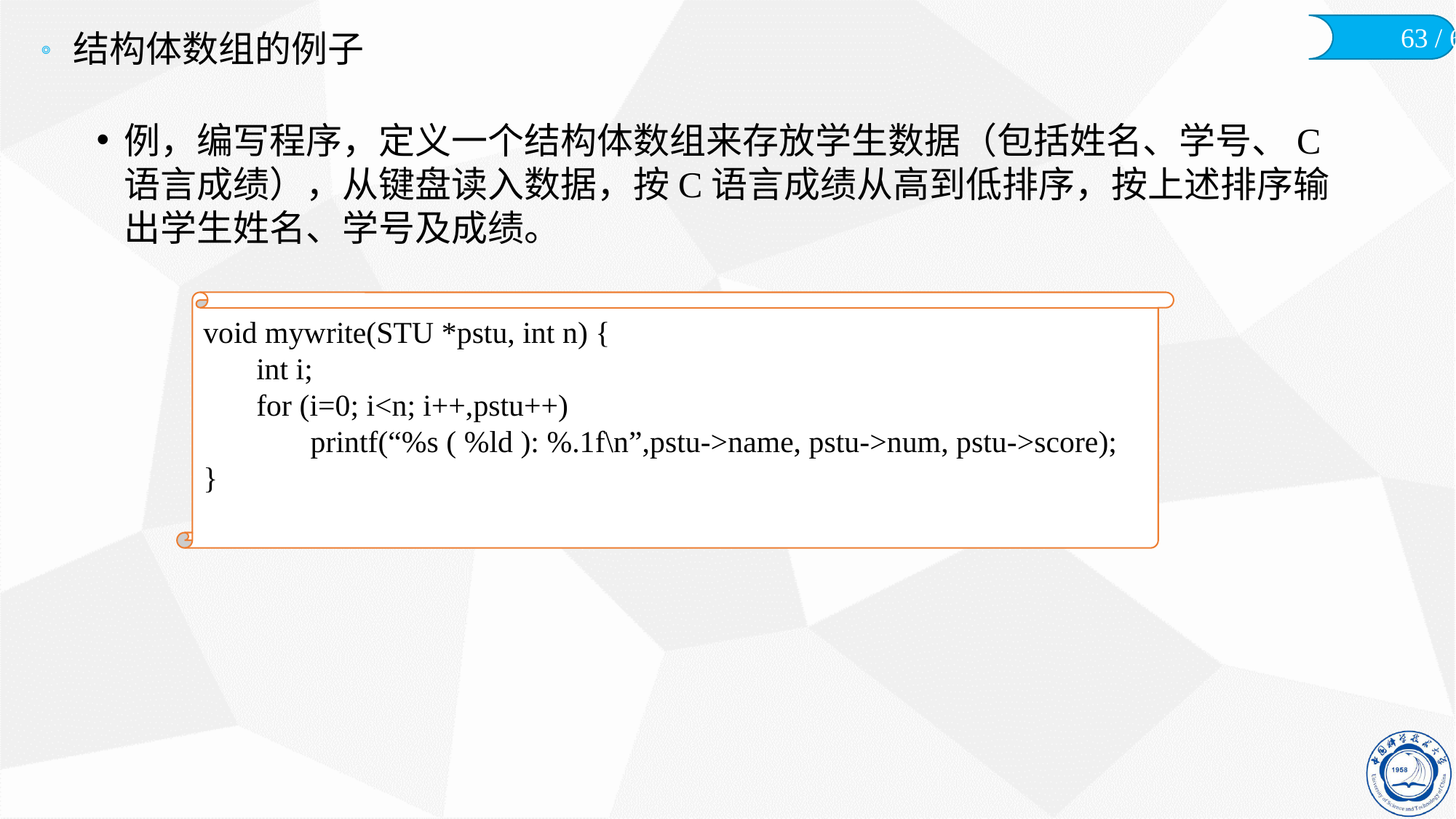

# 结构体数组的例子
例，编写程序，定义一个结构体数组来存放学生数据（包括姓名、学号、C语言成绩），从键盘读入数据，按C语言成绩从高到低排序，按上述排序输出学生姓名、学号及成绩。

void mywrite(STU *pstu, int n) {
	int i;
	for (i=0; i<n; i++,pstu++)
		printf(“%s ( %ld ): %.1f\n”,pstu->name, pstu->num, pstu->score);
}